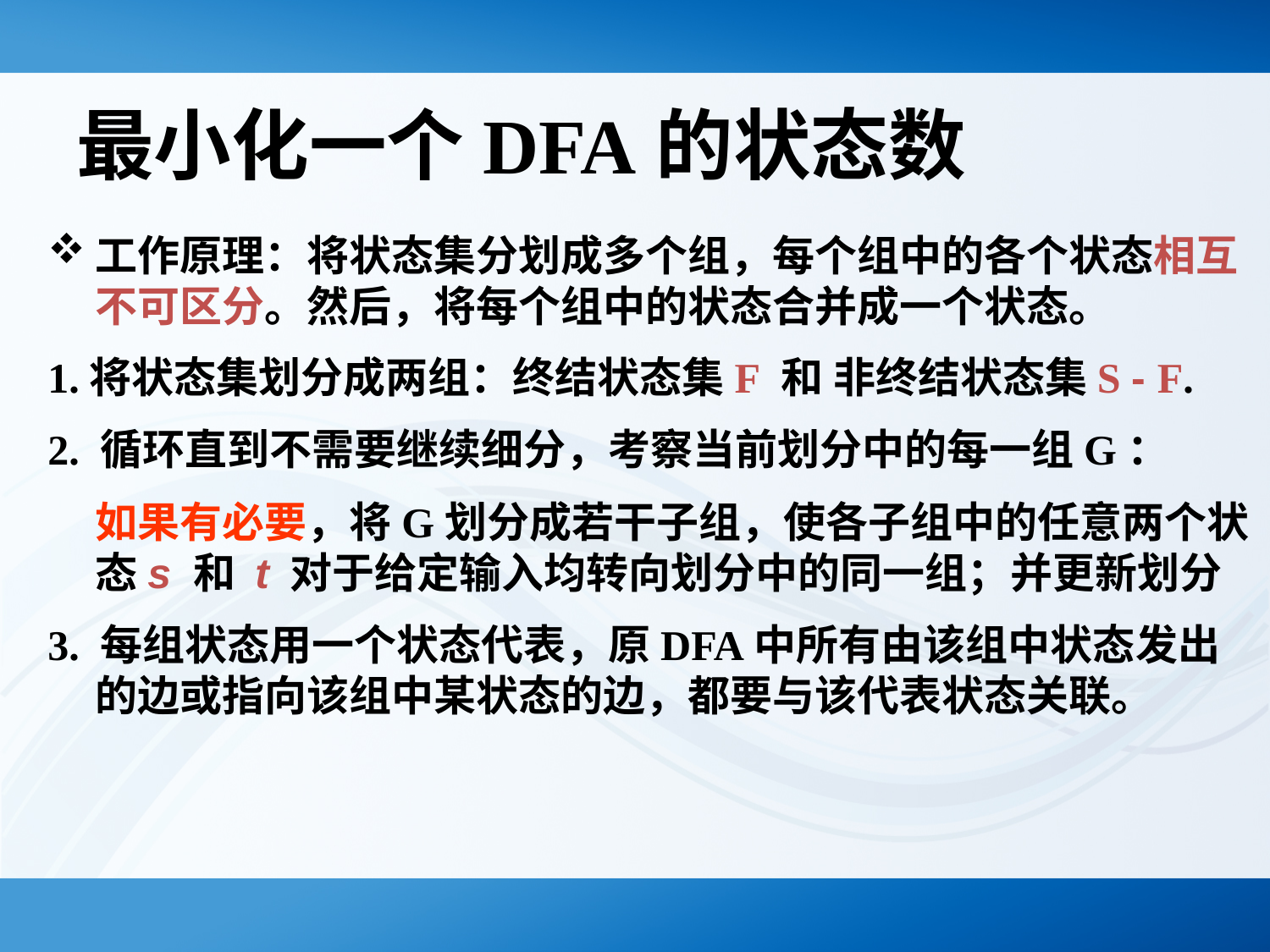

# 最小化一个DFA的状态数
工作原理：将状态集分划成多个组，每个组中的各个状态相互不可区分。然后，将每个组中的状态合并成一个状态。
1.将状态集划分成两组：终结状态集F 和 非终结状态集S - F.
2. 循环直到不需要继续细分，考察当前划分中的每一组G：
	如果有必要，将G划分成若干子组，使各子组中的任意两个状态s 和 t 对于给定输入均转向划分中的同一组；并更新划分
3. 每组状态用一个状态代表，原DFA中所有由该组中状态发出的边或指向该组中某状态的边，都要与该代表状态关联。